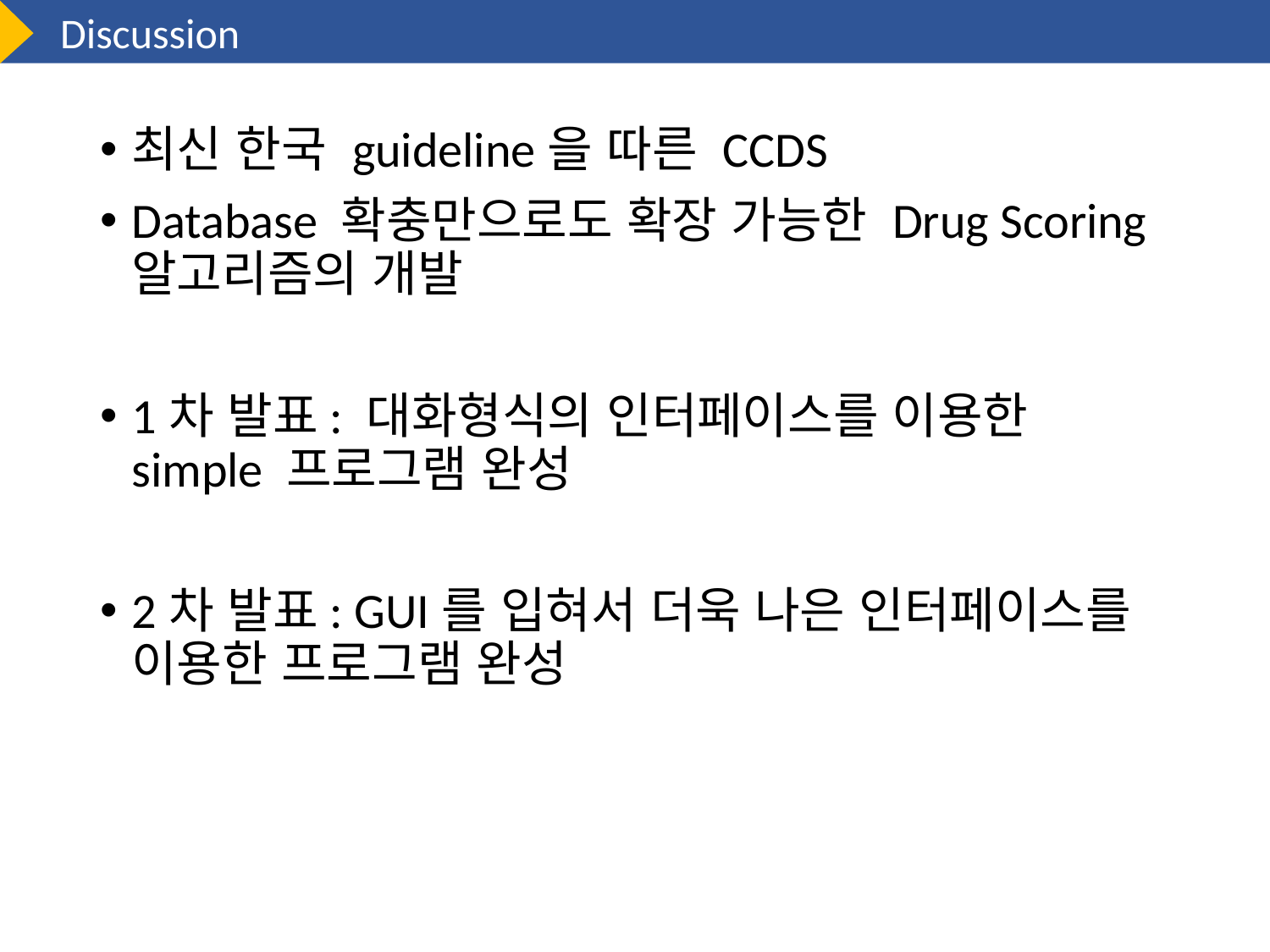

Discussion

최신 한국 guideline을 따른 CCDS
Database 확충만으로도 확장 가능한 Drug Scoring 알고리즘의 개발

1차 발표: 대화형식의 인터페이스를 이용한 simple 프로그램 완성

2차 발표: GUI를 입혀서 더욱 나은 인터페이스를 이용한 프로그램 완성